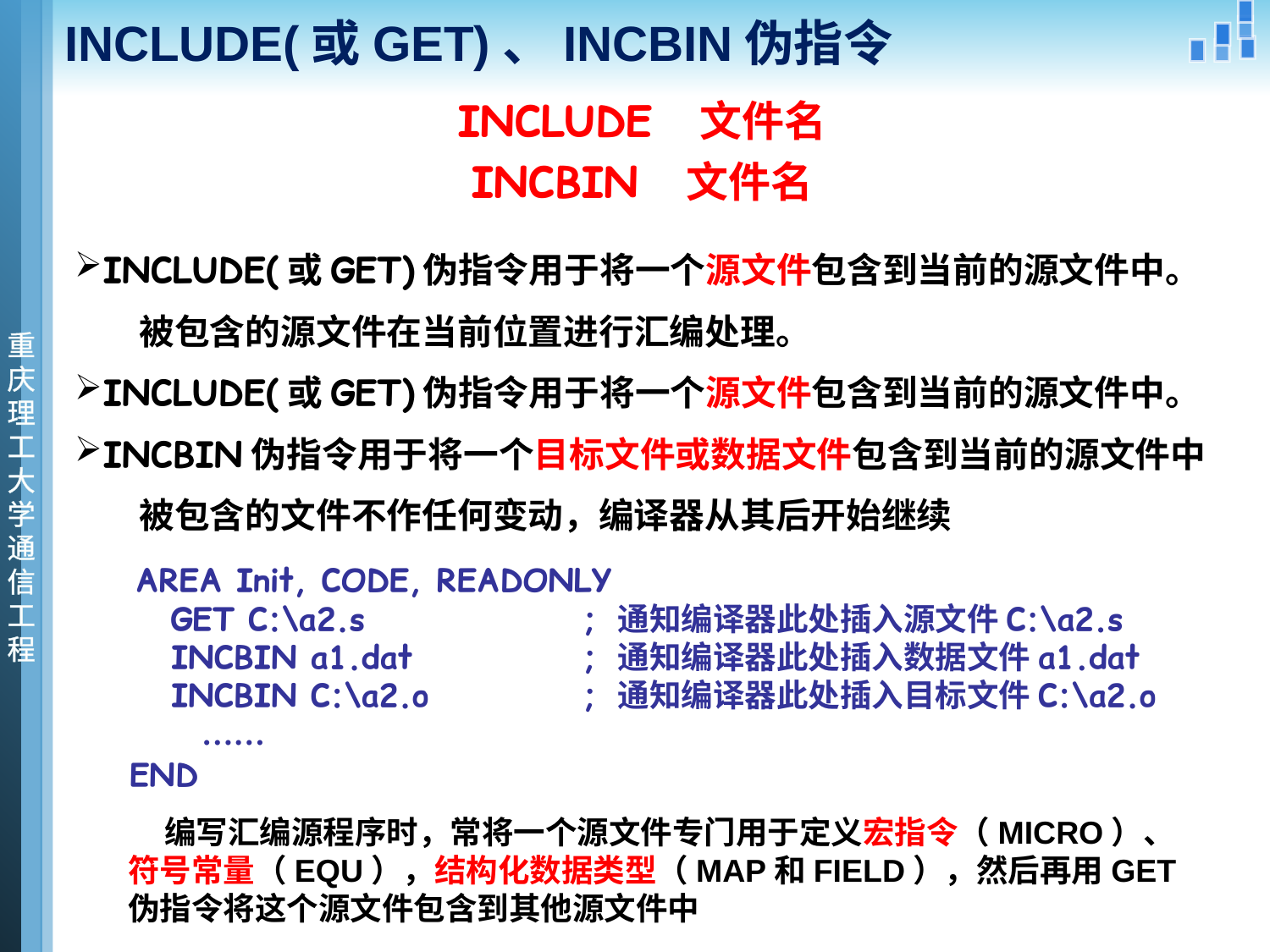

# INCLUDE(或GET)、INCBIN伪指令
INCLUDE  文件名
INCBIN  文件名

INCLUDE(或GET)伪指令用于将一个源文件包含到当前的源文件中。
       被包含的源文件在当前位置进行汇编处理。
INCLUDE(或GET)伪指令用于将一个源文件包含到当前的源文件中。
INCBIN伪指令用于将一个目标文件或数据文件包含到当前的源文件中
       被包含的文件不作任何变动，编译器从其后开始继续处理。
    AREA Init, CODE, READONLY
       GET C:\a2.s		; 通知编译器此处插入源文件C:\a2.s
       INCBIN a1.dat		; 通知编译器此处插入数据文件a1.dat
       INCBIN C:\a2.o		; 通知编译器此处插入目标文件C:\a2.o
    	……
    END
    编写汇编源程序时，常将一个源文件专门用于定义宏指令（MICRO）、符号常量（EQU），结构化数据类型（MAP和FIELD），然后再用GET伪指令将这个源文件包含到其他源文件中。